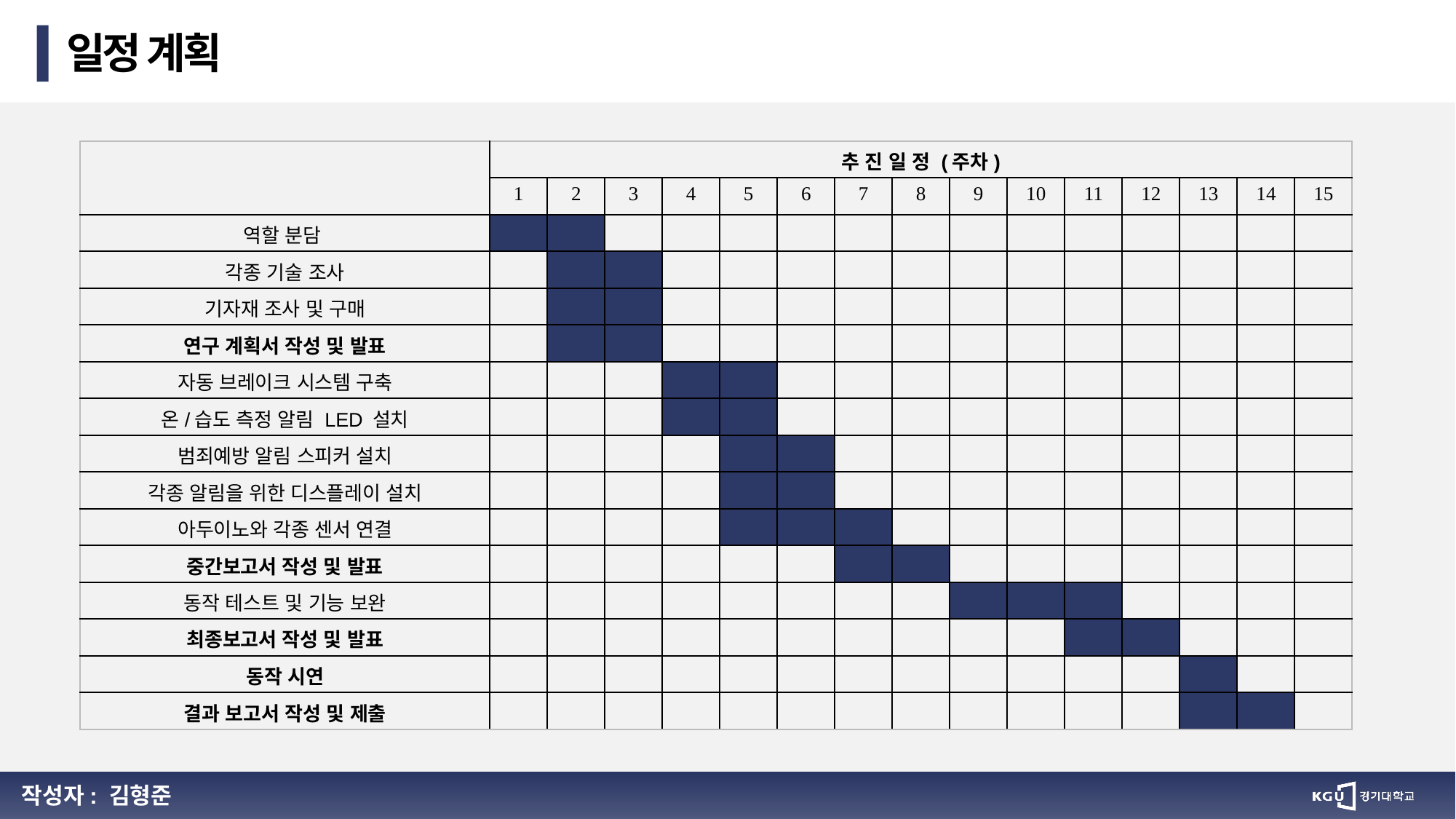

일정 계획

|  | 추 진 일 정 (주차) |  |  |  |  |  |  |  |  |  |  |  |  |  |  |
| --- | --- | --- | --- | --- | --- | --- | --- | --- | --- | --- | --- | --- | --- | --- | --- |
|  | 1 | 2 | 3 | 4 | 5 | 6 | 7 | 8 | 9 | 10 | 11 | 12 | 13 | 14 | 15 |
| 역할 분담 |  |  |  |  |  |  |  |  |  |  |  |  |  |  |  |
| 각종 기술 조사 |  |  |  |  |  |  |  |  |  |  |  |  |  |  |  |
| 기자재 조사 및 구매 |  |  |  |  |  |  |  |  |  |  |  |  |  |  |  |
| 연구 계획서 작성 및 발표 |  |  |  |  |  |  |  |  |  |  |  |  |  |  |  |
| 자동 브레이크 시스템 구축 |  |  |  |  |  |  |  |  |  |  |  |  |  |  |  |
| 온/습도 측정 알림 LED 설치 |  |  |  |  |  |  |  |  |  |  |  |  |  |  |  |
| 범죄예방 알림 스피커 설치 |  |  |  |  |  |  |  |  |  |  |  |  |  |  |  |
| 각종 알림을 위한 디스플레이 설치 |  |  |  |  |  |  |  |  |  |  |  |  |  |  |  |
| 아두이노와 각종 센서 연결 |  |  |  |  |  |  |  |  |  |  |  |  |  |  |  |
| 중간보고서 작성 및 발표 |  |  |  |  |  |  |  |  |  |  |  |  |  |  |  |
| 동작 테스트 및 기능 보완 |  |  |  |  |  |  |  |  |  |  |  |  |  |  |  |
| 최종보고서 작성 및 발표 |  |  |  |  |  |  |  |  |  |  |  |  |  |  |  |
| 동작 시연 |  |  |  |  |  |  |  |  |  |  |  |  |  |  |  |
| 결과 보고서 작성 및 제출 |  |  |  |  |  |  |  |  |  |  |  |  |  |  |  |
작성자: 김형준